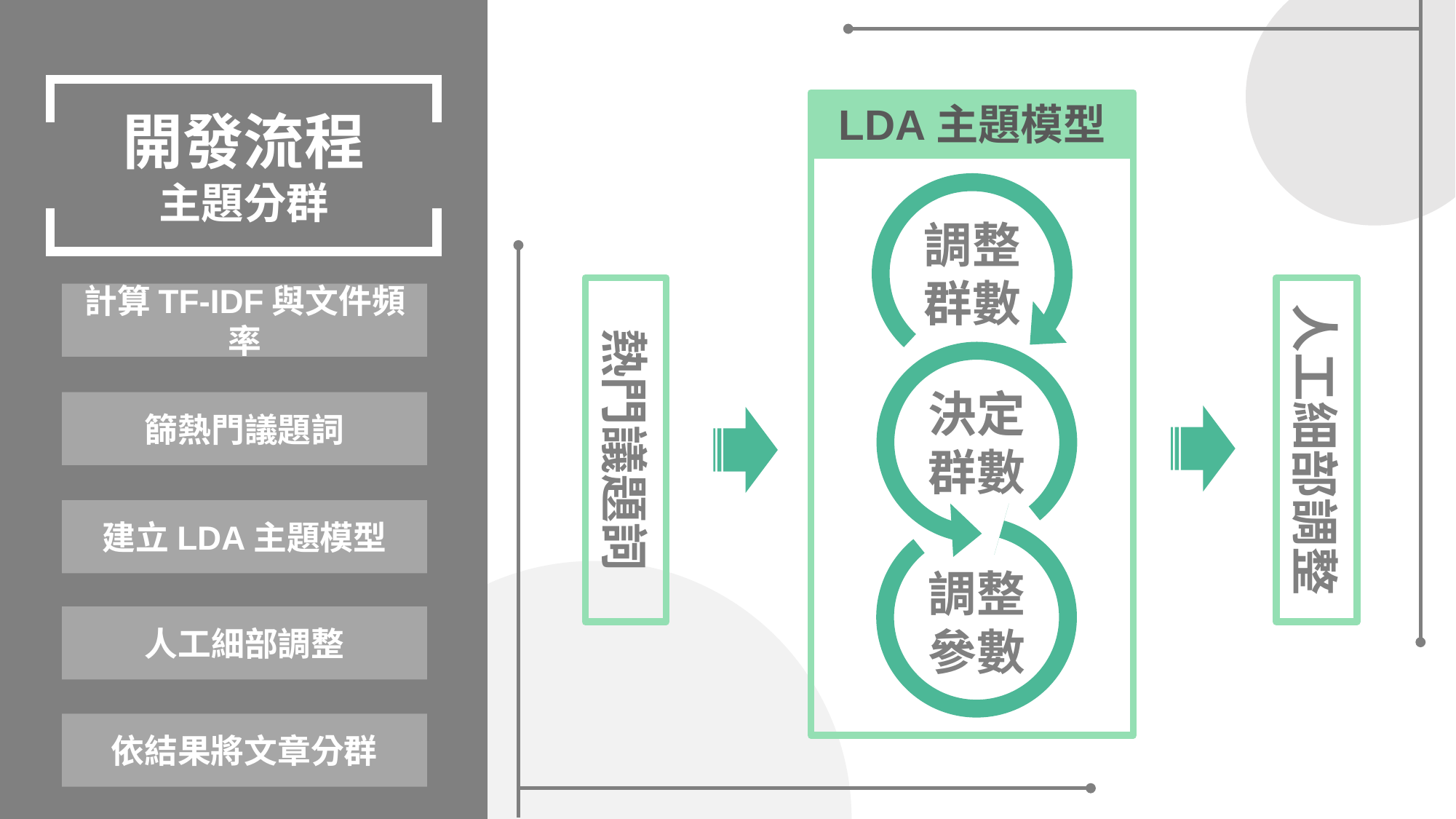

開發流程
主題分群
LDA主題模型

調整
群數

決定
群數

調整參數
熱門議題詞
人工細部調整
計算TF-IDF與文件頻率
篩熱門議題詞

建立LDA主題模型

人工細部調整
依結果將文章分群